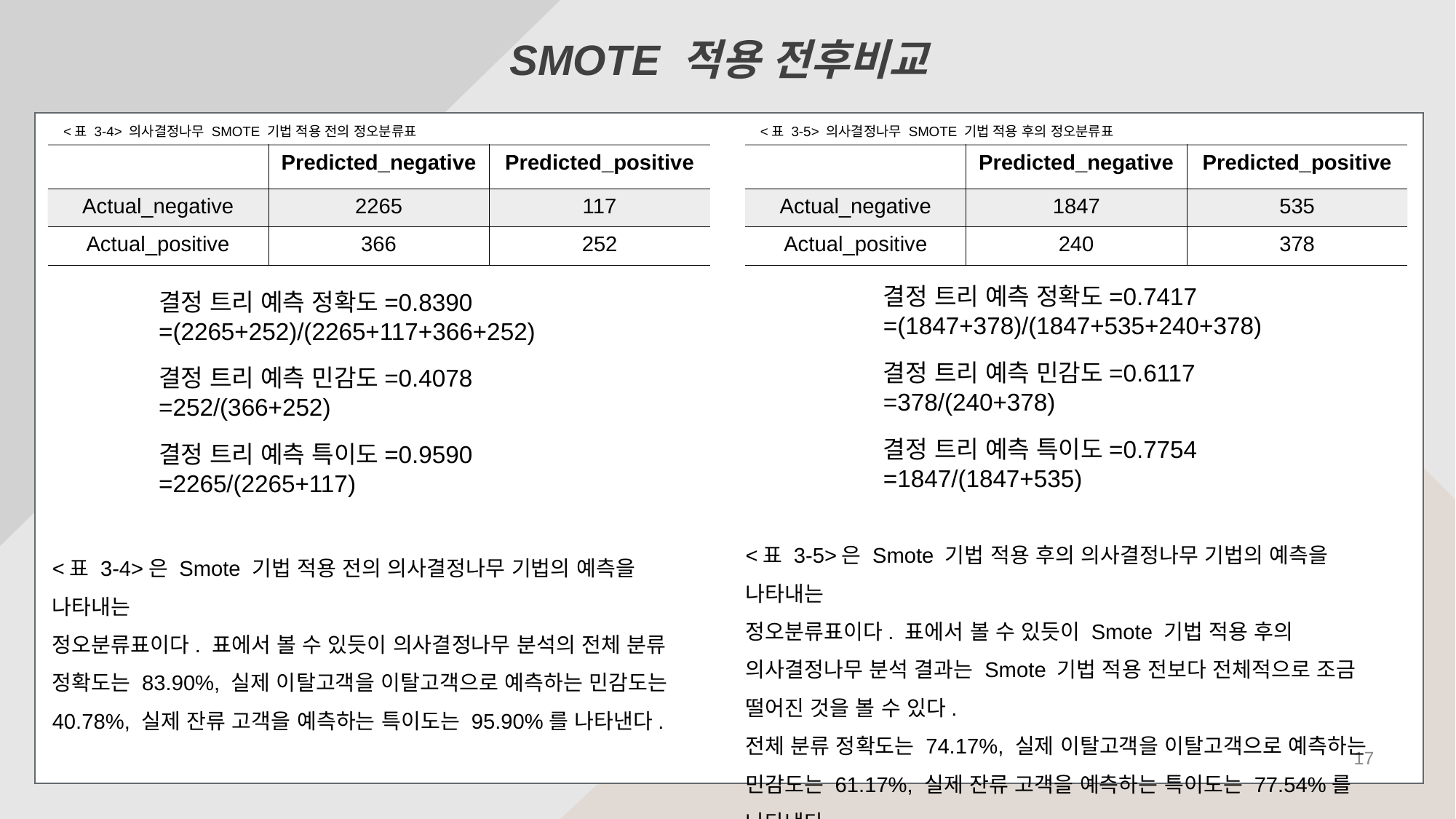

SMOTE 적용 전후비교

<표 3-4> 의사결정나무 SMOTE 기법 적용 전의 정오분류표
<표 3-5> 의사결정나무 SMOTE 기법 적용 후의 정오분류표
|  | Predicted\_negative | Predicted\_positive |
| --- | --- | --- |
| Actual\_negative | 2265 | 117 |
| Actual\_positive | 366 | 252 |
|  | Predicted\_negative | Predicted\_positive |
| --- | --- | --- |
| Actual\_negative | 1847 | 535 |
| Actual\_positive | 240 | 378 |
결정 트리 예측 정확도=0.7417
=(1847+378)/(1847+535+240+378)

결정 트리 예측 민감도=0.6117
=378/(240+378)

결정 트리 예측 특이도=0.7754
=1847/(1847+535)

결정 트리 예측 정확도=0.8390
=(2265+252)/(2265+117+366+252)

결정 트리 예측 민감도=0.4078
=252/(366+252)

결정 트리 예측 특이도=0.9590
=2265/(2265+117)
<표 3-5>은 Smote 기법 적용 후의 의사결정나무 기법의 예측을 나타내는
정오분류표이다. 표에서 볼 수 있듯이 Smote 기법 적용 후의 의사결정나무 분석 결과는 Smote 기법 적용 전보다 전체적으로 조금 떨어진 것을 볼 수 있다.
전체 분류 정확도는 74.17%, 실제 이탈고객을 이탈고객으로 예측하는 민감도는 61.17%, 실제 잔류 고객을 예측하는 특이도는 77.54%를 나타낸다.
<표 3-4>은 Smote 기법 적용 전의 의사결정나무 기법의 예측을 나타내는
정오분류표이다. 표에서 볼 수 있듯이 의사결정나무 분석의 전체 분류 정확도는 83.90%, 실제 이탈고객을 이탈고객으로 예측하는 민감도는 40.78%, 실제 잔류 고객을 예측하는 특이도는 95.90%를 나타낸다.
17